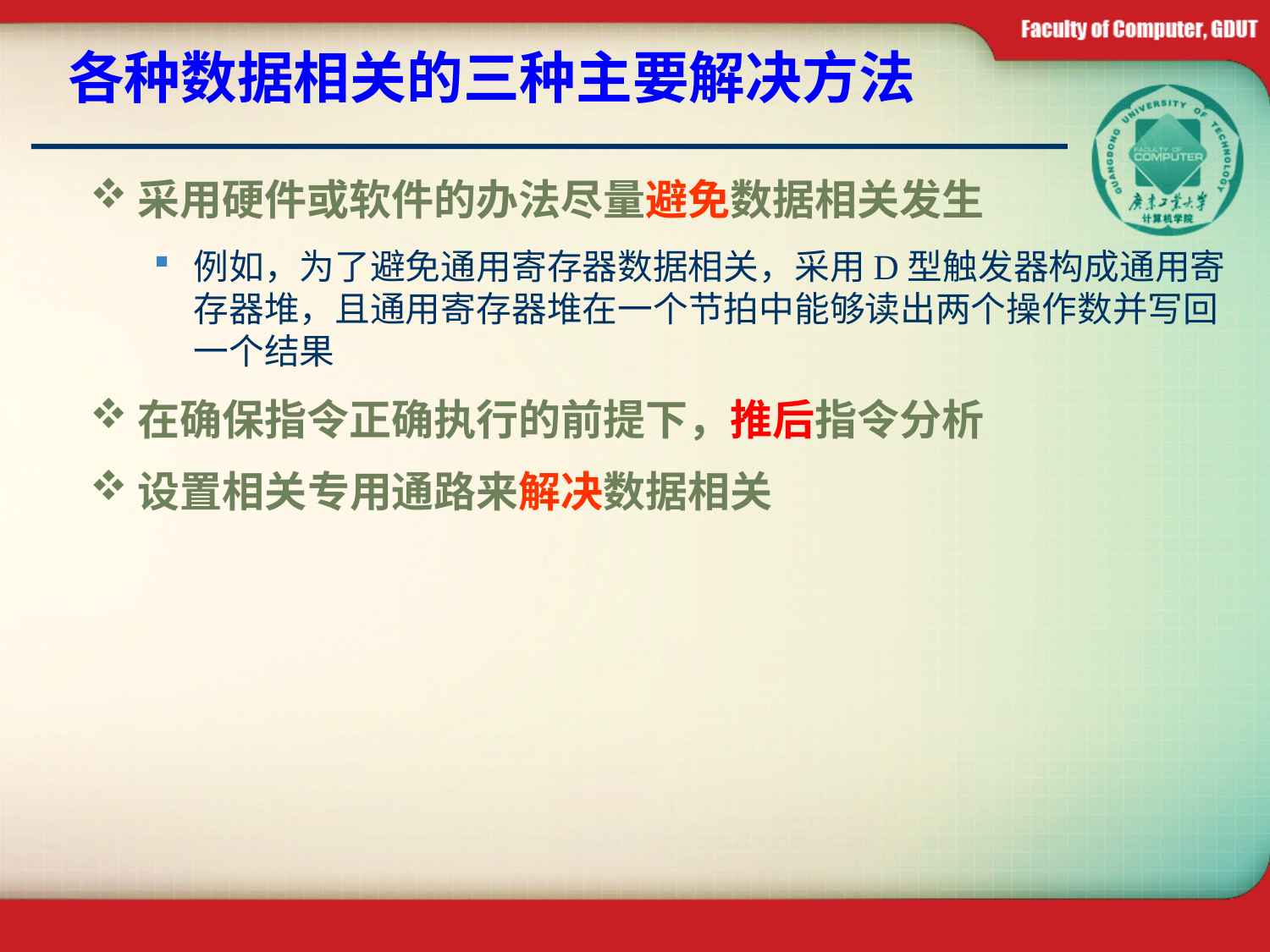

# 各种数据相关的三种主要解决方法
采用硬件或软件的办法尽量避免数据相关发生
例如，为了避免通用寄存器数据相关，采用D型触发器构成通用寄存器堆，且通用寄存器堆在一个节拍中能够读出两个操作数并写回一个结果
在确保指令正确执行的前提下，推后指令分析
设置相关专用通路来解决数据相关